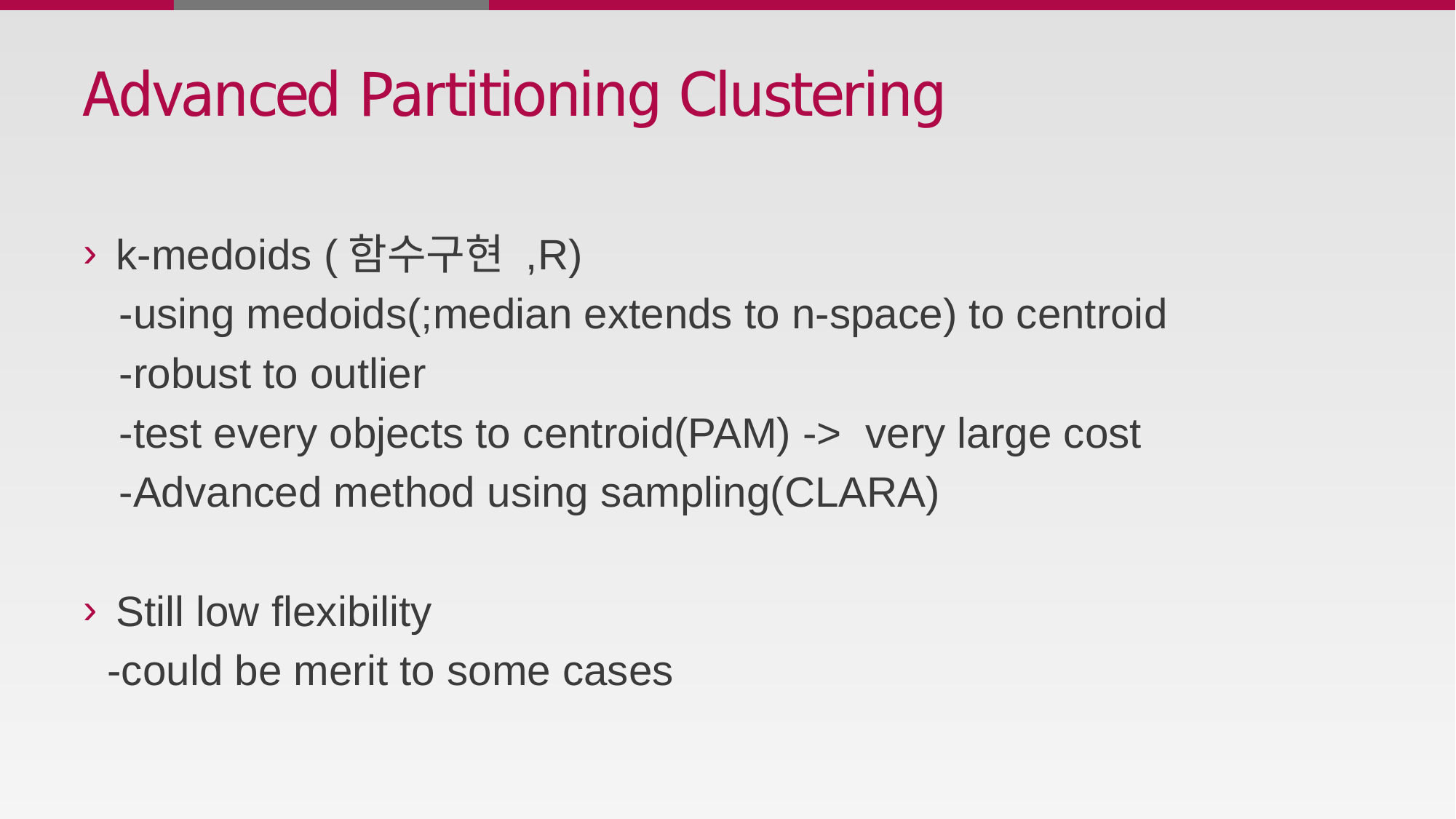

# Advanced Partitioning Clustering

k-medoids (함수구현 ,R)
   -using medoids(;median extends to n-space) to centroid
   -robust to outlier
   -test every objects to centroid(PAM) ->  very large cost
   -Advanced method using sampling(CLARA)

Still low flexibility
  -could be merit to some cases